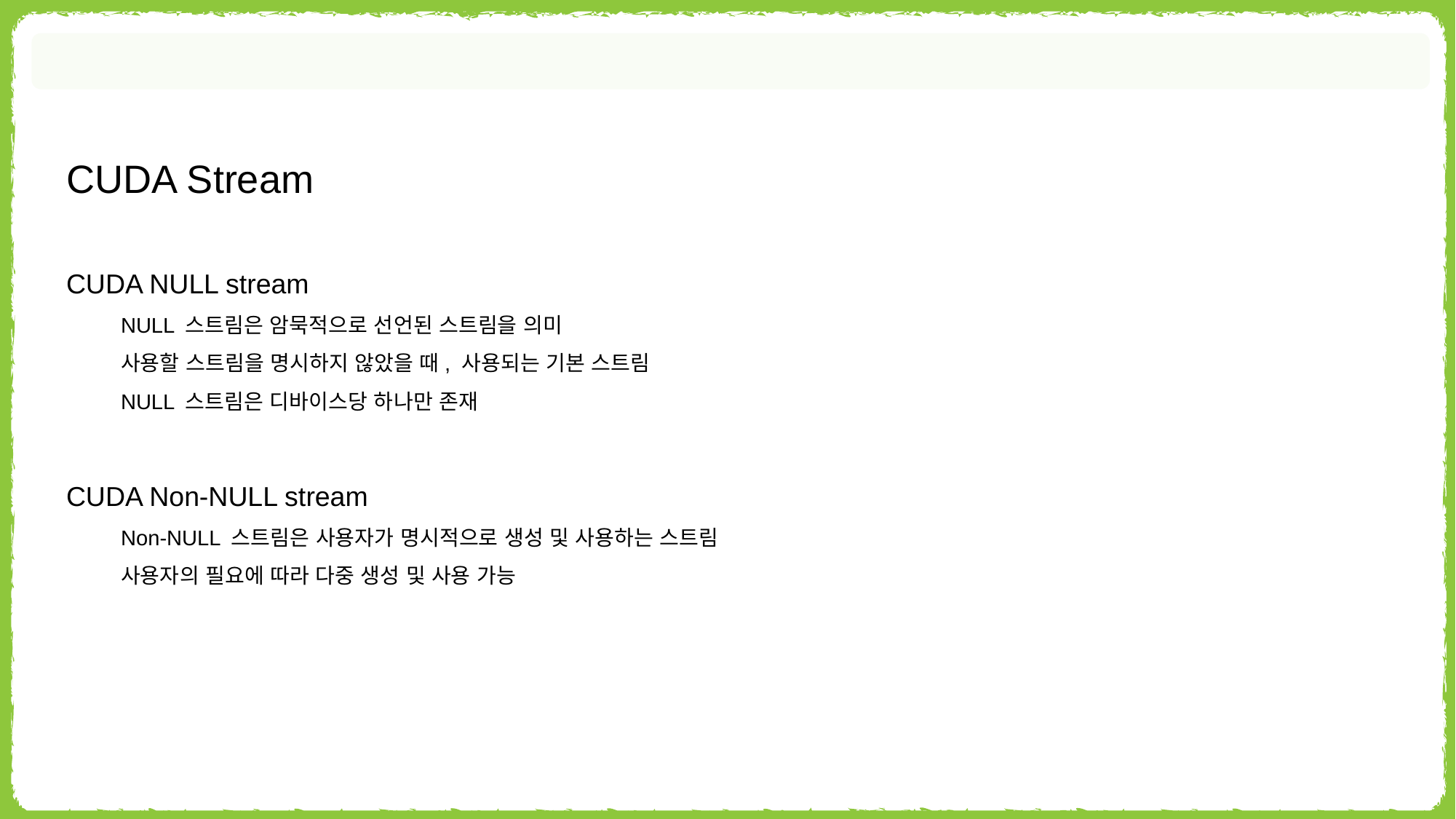

CUDA Stream
CUDA NULL stream
NULL 스트림은 암묵적으로 선언된 스트림을 의미
사용할 스트림을 명시하지 않았을 때, 사용되는 기본 스트림
NULL 스트림은 디바이스당 하나만 존재

CUDA Non-NULL stream
Non-NULL 스트림은 사용자가 명시적으로 생성 및 사용하는 스트림
사용자의 필요에 따라 다중 생성 및 사용 가능